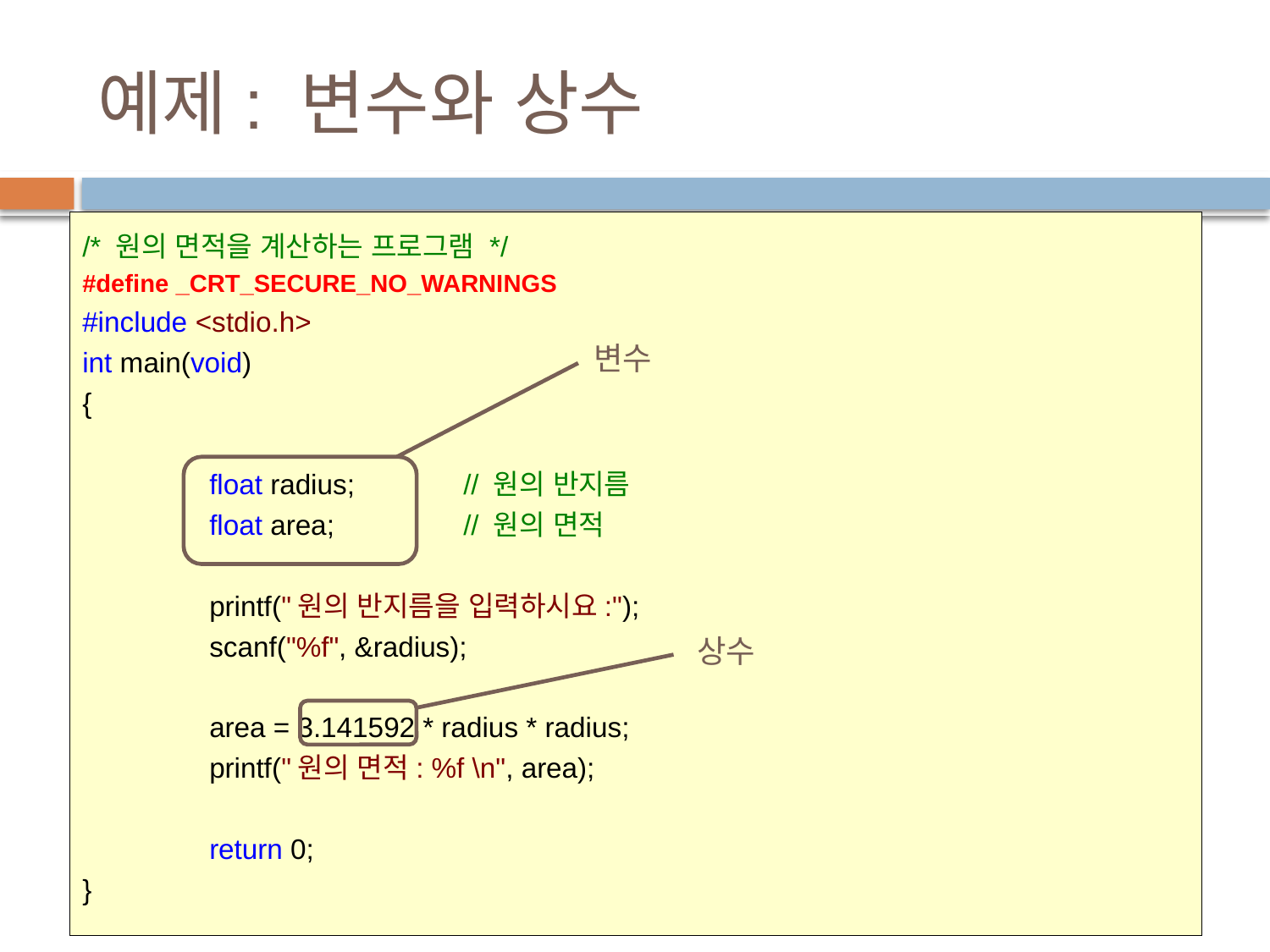

# 예제: 변수와 상수
/* 원의 면적을 계산하는 프로그램 */
#define _CRT_SECURE_NO_WARNINGS
#include <stdio.h>
int main(void)
{

	float radius;	// 원의 반지름
	float area;		// 원의 면적

	printf("원의 반지름을 입력하시요:");
	scanf("%f", &radius);

	area = 3.141592 * radius * radius;
	printf("원의 면적: %f \n", area);

	return 0;
}
변수

상수